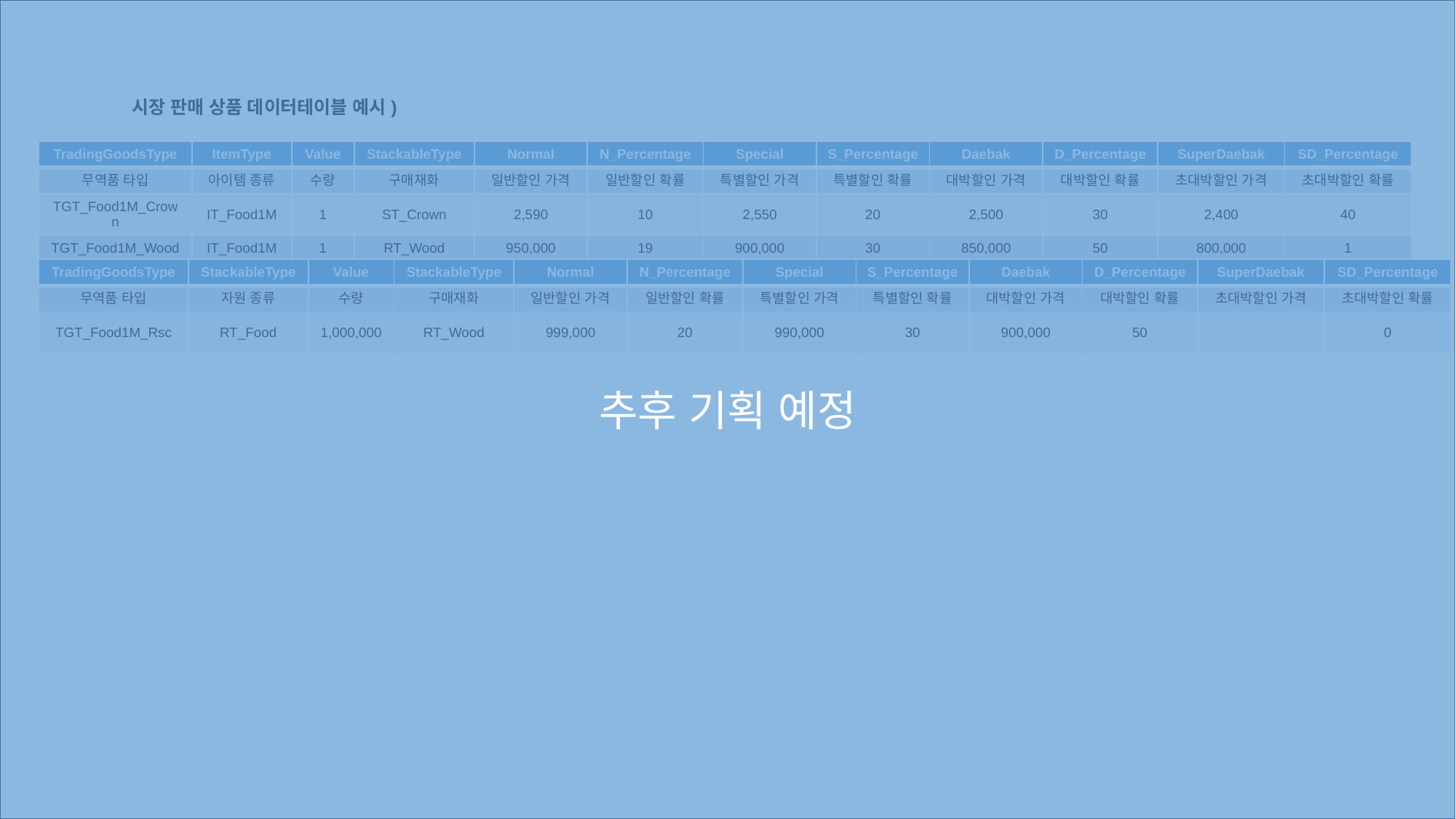

추후 기획 예정
시장 판매 상품 데이터테이블 예시)

| TradingGoodsType | ItemType | Value | StackableType | Normal | N\_Percentage | Special | S\_Percentage | Daebak | D\_Percentage | SuperDaebak | SD\_Percentage |
| --- | --- | --- | --- | --- | --- | --- | --- | --- | --- | --- | --- |
| 무역품 타입 | 아이템 종류 | 수량 | 구매재화 | 일반할인 가격 | 일반할인 확률 | 특별할인 가격 | 특별할인 확률 | 대박할인 가격 | 대박할인 확률 | 초대박할인 가격 | 초대박할인 확률 |
| TGT\_Food1M\_Crown | IT\_Food1M | 1 | ST\_Crown | 2,590 | 10 | 2,550 | 20 | 2,500 | 30 | 2,400 | 40 |
| TGT\_Food1M\_Wood | IT\_Food1M | 1 | RT\_Wood | 950,000 | 19 | 900,000 | 30 | 850,000 | 50 | 800,000 | 1 |
| TradingGoodsType | StackableType | Value | StackableType | Normal | N\_Percentage | Special | S\_Percentage | Daebak | D\_Percentage | SuperDaebak | SD\_Percentage |
| --- | --- | --- | --- | --- | --- | --- | --- | --- | --- | --- | --- |
| 무역품 타입 | 자원 종류 | 수량 | 구매재화 | 일반할인 가격 | 일반할인 확률 | 특별할인 가격 | 특별할인 확률 | 대박할인 가격 | 대박할인 확률 | 초대박할인 가격 | 초대박할인 확률 |
| TGT\_Food1M\_Rsc | RT\_Food | 1,000,000 | RT\_Wood | 999,000 | 20 | 990,000 | 30 | 900,000 | 50 |  | 0 |